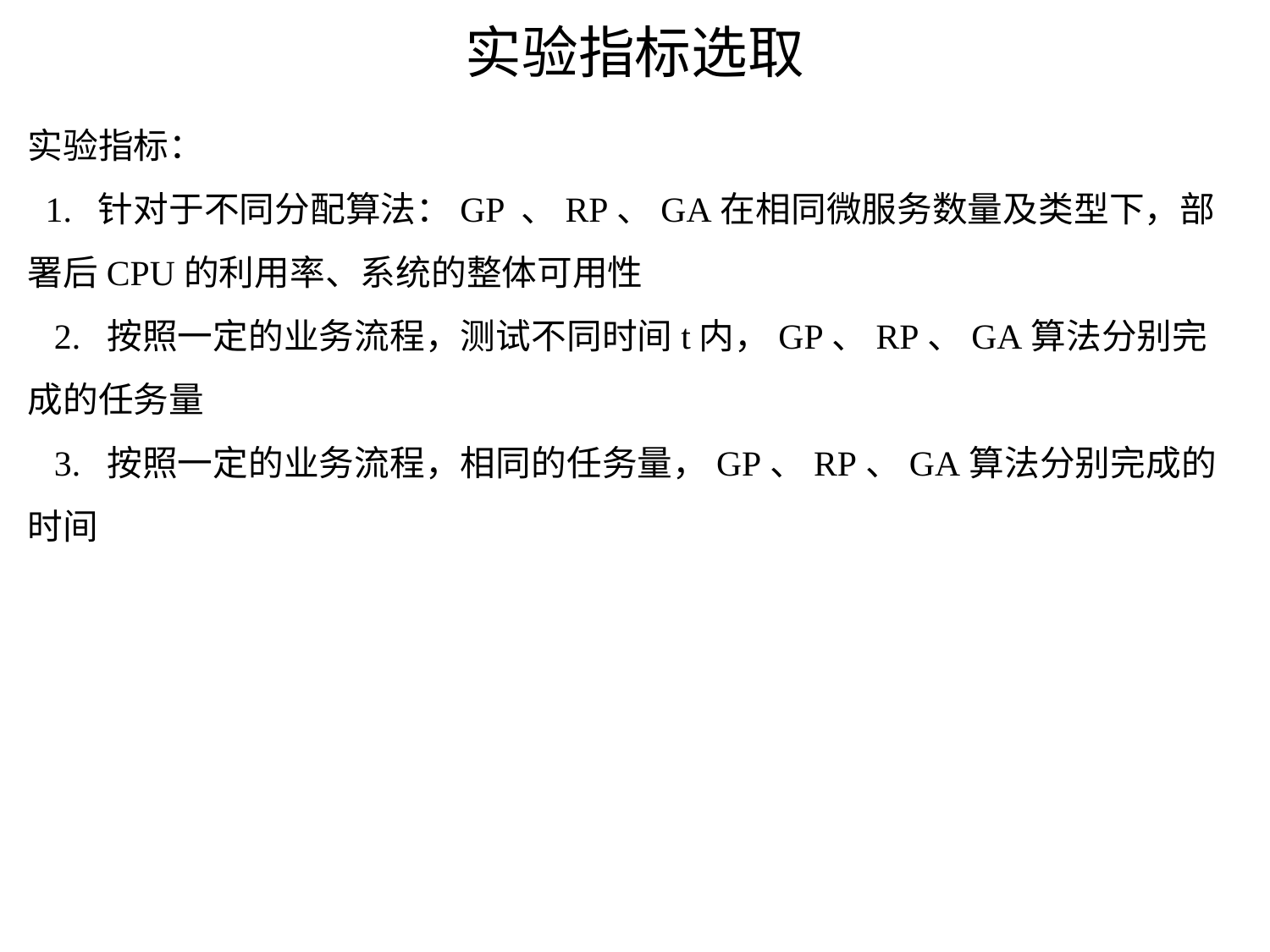

# 实验指标选取
实验指标：
  1.  针对于不同分配算法：GP 、RP、GA在相同微服务数量及类型下，部署后CPU的利用率、系统的整体可用性
   2.  按照一定的业务流程，测试不同时间t内，GP、RP、GA算法分别完成的任务量
   3.  按照一定的业务流程，相同的任务量，GP、RP、GA算法分别完成的时间